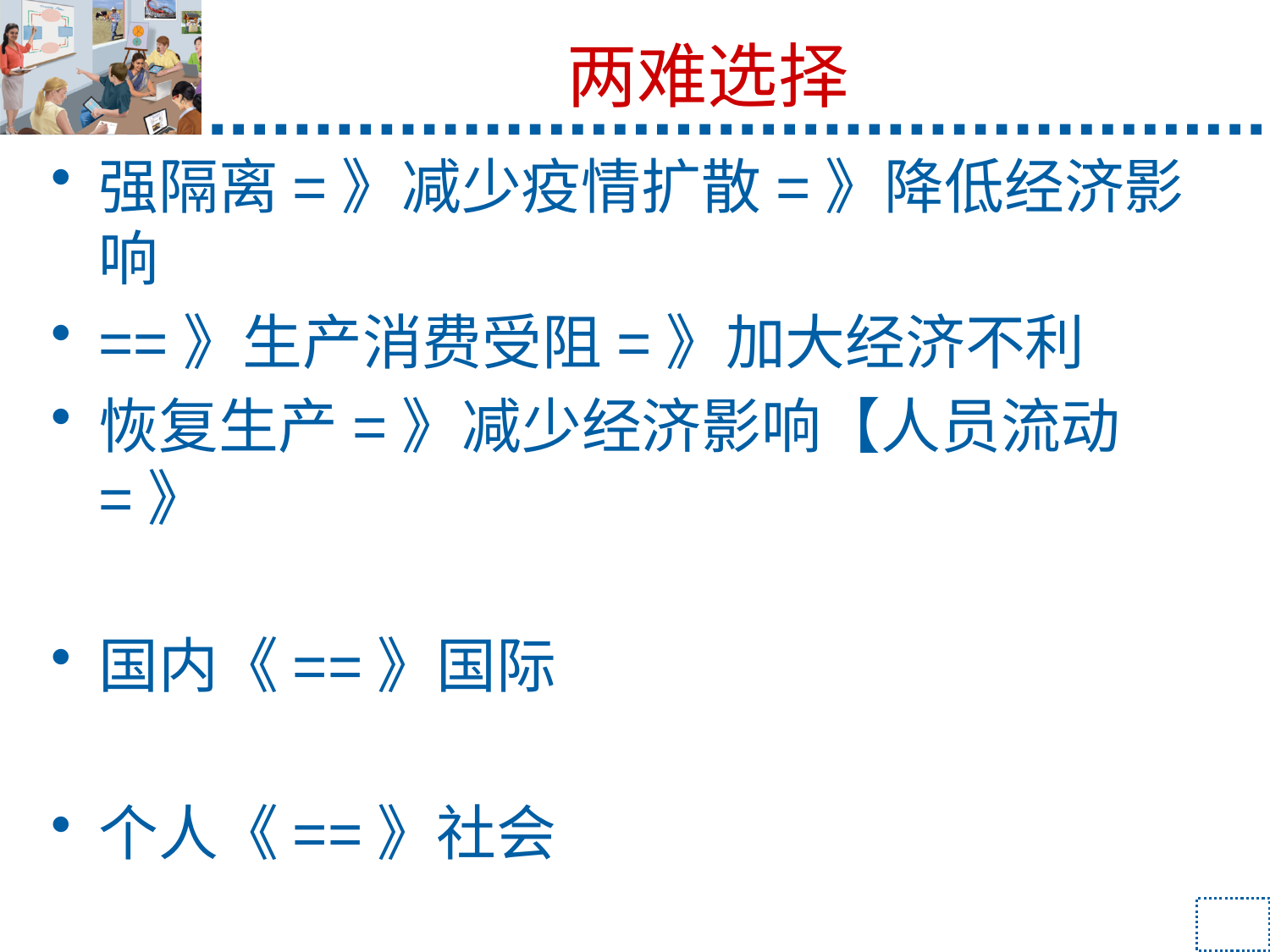

# 两难选择
强隔离=》减少疫情扩散=》降低经济影响
==》生产消费受阻=》加大经济不利
恢复生产=》减少经济影响【人员流动=》

国内《==》国际

个人《==》社会
5